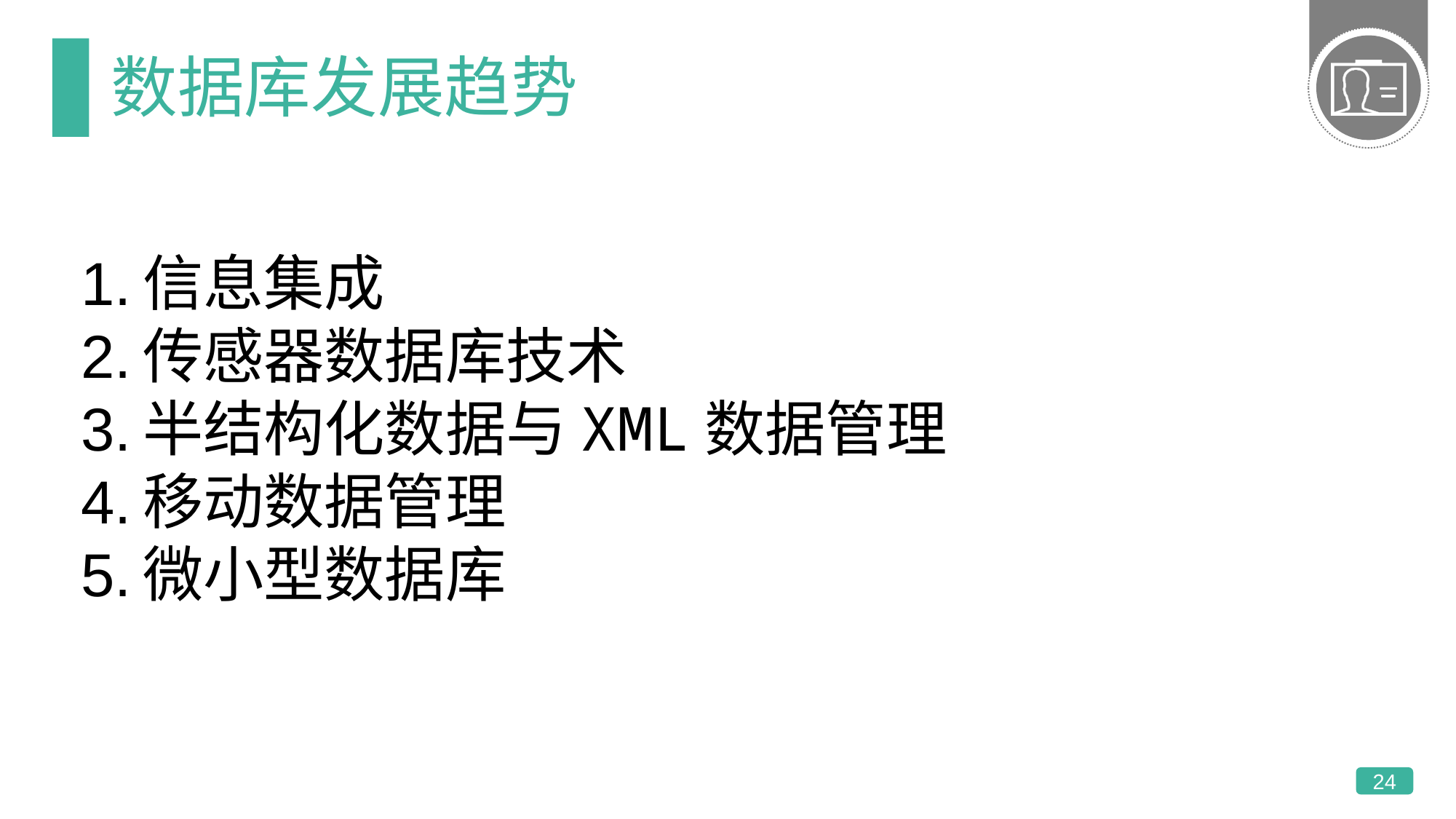

# 数据库发展趋势
信息集成
传感器数据库技术
半结构化数据与XML数据管理
移动数据管理
微小型数据库
24